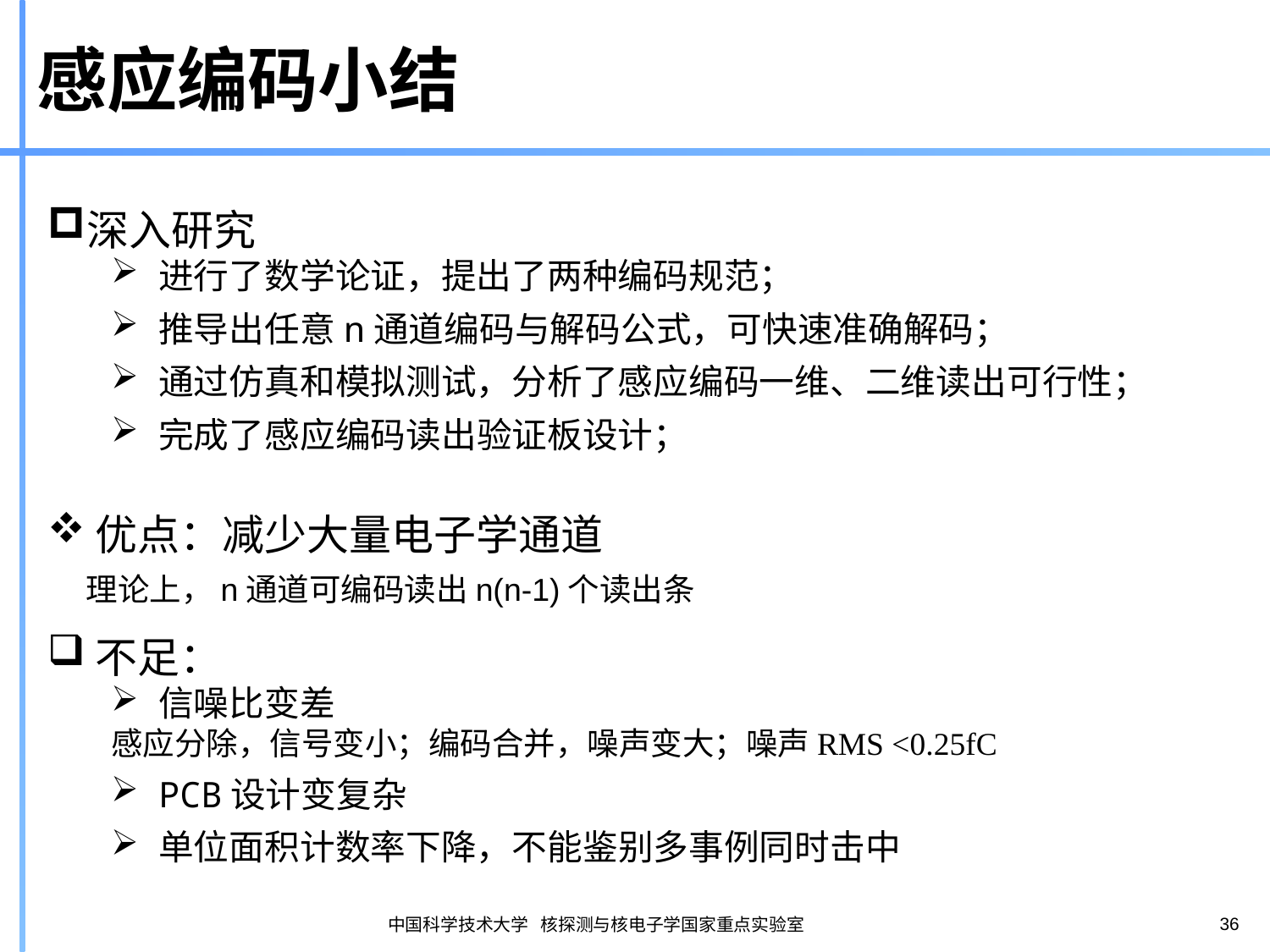

# 感应编码小结

深入研究
进行了数学论证，提出了两种编码规范；
推导出任意n通道编码与解码公式，可快速准确解码；
通过仿真和模拟测试，分析了感应编码一维、二维读出可行性；
完成了感应编码读出验证板设计；

优点：减少大量电子学通道
   理论上，n通道可编码读出n(n-1)个读出条

不足：
信噪比变差
感应分除，信号变小；编码合并，噪声变大；噪声RMS <0.25fC
PCB设计变复杂
单位面积计数率下降，不能鉴别多事例同时击中
36
中国科学技术大学   核探测与核电子学国家重点实验室